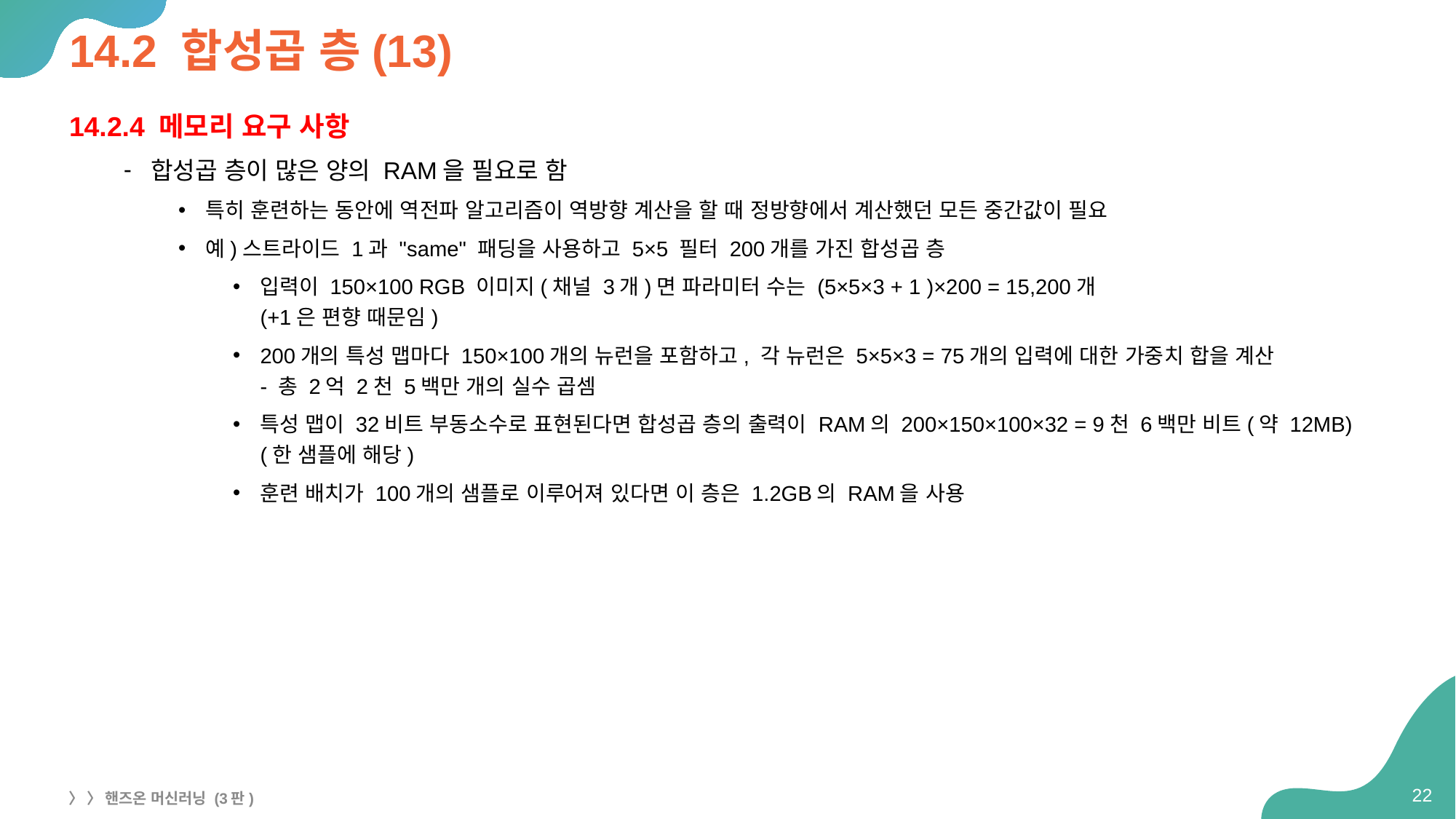

# 14.2 합성곱 층(13)
14.2.4 메모리 요구 사항
합성곱 층이 많은 양의 RAM을 필요로 함
특히 훈련하는 동안에 역전파 알고리즘이 역방향 계산을 할 때 정방향에서 계산했던 모든 중간값이 필요
예)스트라이드 1과 "same" 패딩을 사용하고 5×5 필터 200개를 가진 합성곱 층
입력이 150×100 RGB 이미지(채널 3개)면 파라미터 수는 (5×5×3 + 1 )×200 = 15,200개
(+1은 편향 때문임)
200개의 특성 맵마다 150×100개의 뉴런을 포함하고, 각 뉴런은 5×5×3 = 75개의 입력에 대한 가중치 합을 계산
- 총 2억 2천 5백만 개의 실수 곱셈
특성 맵이 32비트 부동소수로 표현된다면 합성곱 층의 출력이 RAM의 200×150×100×32 = 9천 6백만 비트(약 12MB)
(한 샘플에 해당)
훈련 배치가 100개의 샘플로 이루어져 있다면 이 층은 1.2GB의 RAM을 사용
22
〉 〉 핸즈온 머신러닝 (3판)